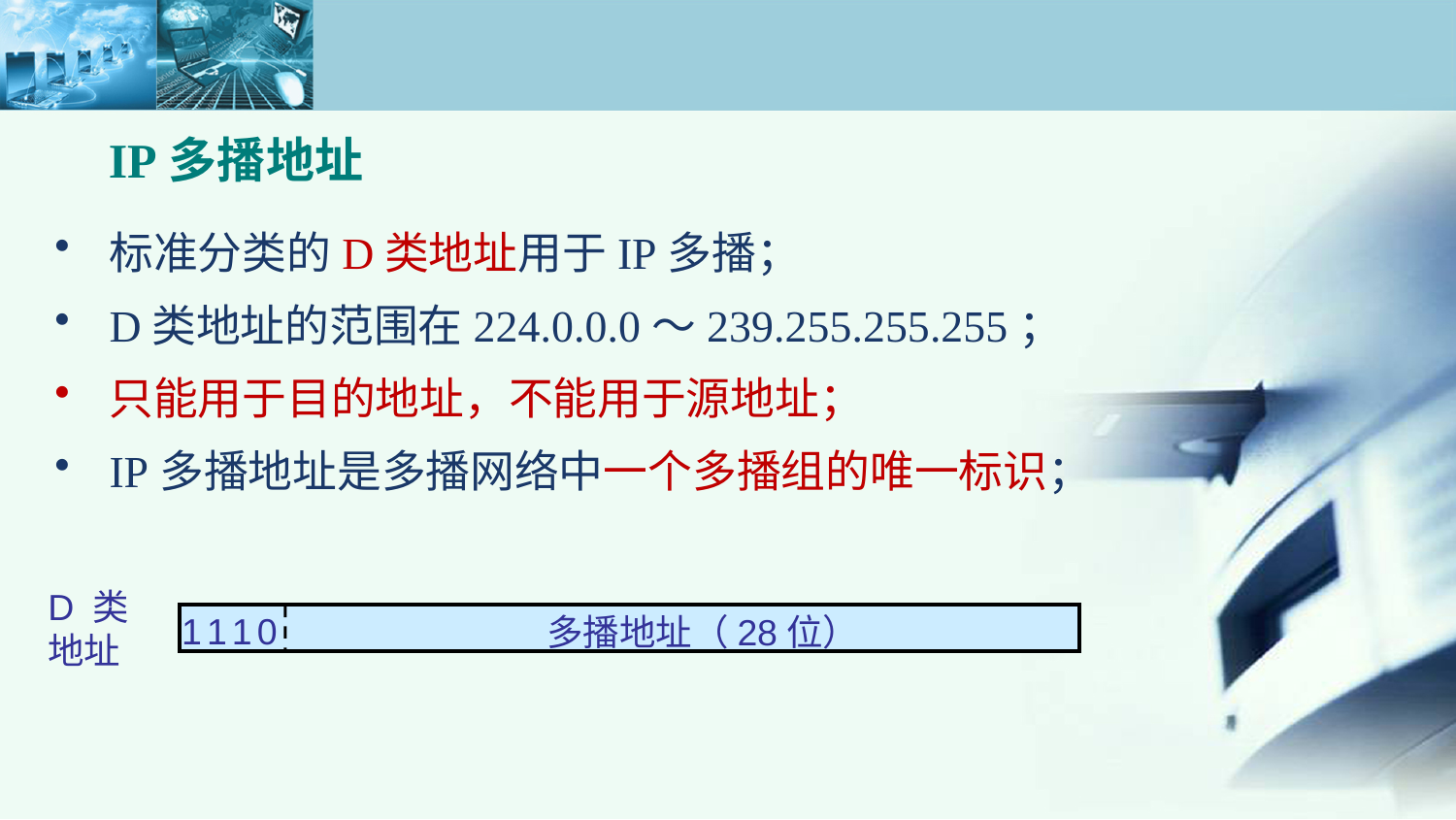

IP多播地址
标准分类的D类地址用于IP多播；
D类地址的范围在224.0.0.0～239.255.255.255；
只能用于目的地址，不能用于源地址；
IP多播地址是多播网络中一个多播组的唯一标识；
D 类
地址
1 1 1 0
多播地址（28位）